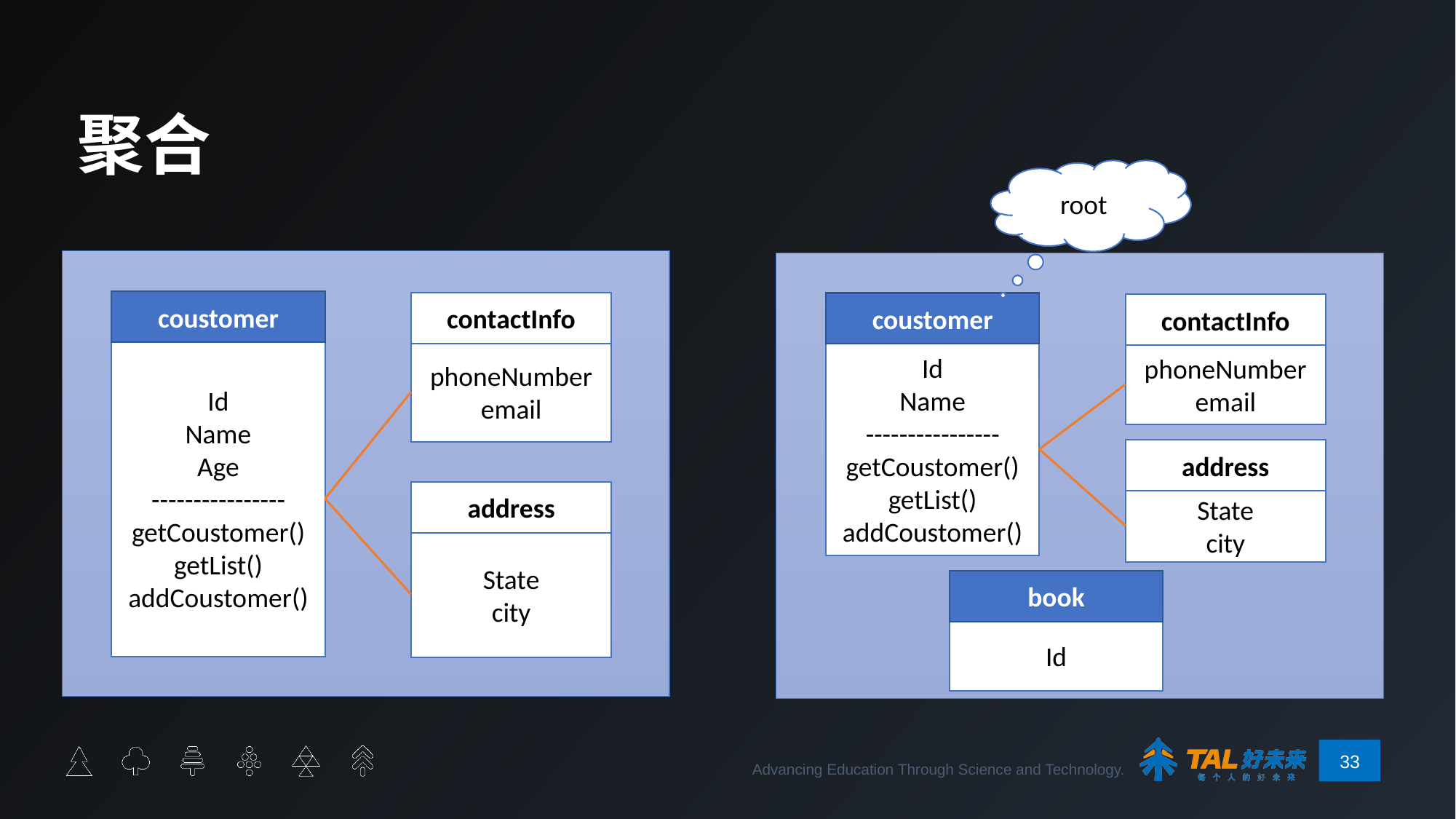

# 聚合
root

coustomer
contactInfo
coustomer
contactInfo
Id
Name
Age
----------------
getCoustomer()
getList()
addCoustomer()
phoneNumber
email
Id
Name
----------------
getCoustomer()
getList()
addCoustomer()
phoneNumber
email
address
address
State
city
State
city
book
Id
33